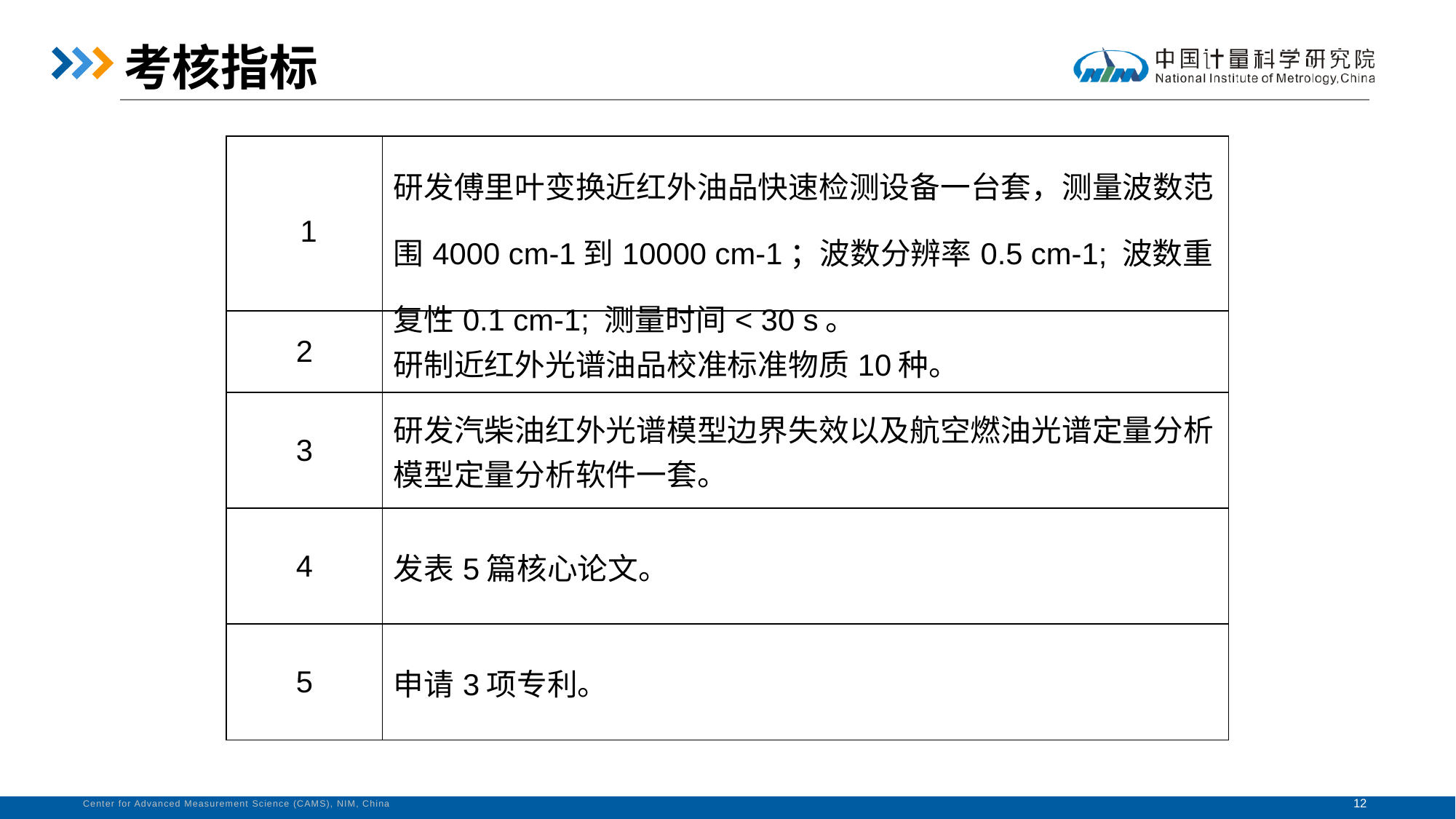

考核指标
| 1 | 研发傅里叶变换近红外油品快速检测设备一台套，测量波数范围4000 cm-1到10000 cm-1；波数分辨率0.5 cm-1; 波数重复性0.1 cm-1; 测量时间< 30 s。 |
| --- | --- |
| 2 | 研制近红外光谱油品校准标准物质10种。 |
| 3 | 研发汽柴油红外光谱模型边界失效以及航空燃油光谱定量分析模型定量分析软件一套。 |
| 4 | 发表5篇核心论文。 |
| 5 | 申请3项专利。 |